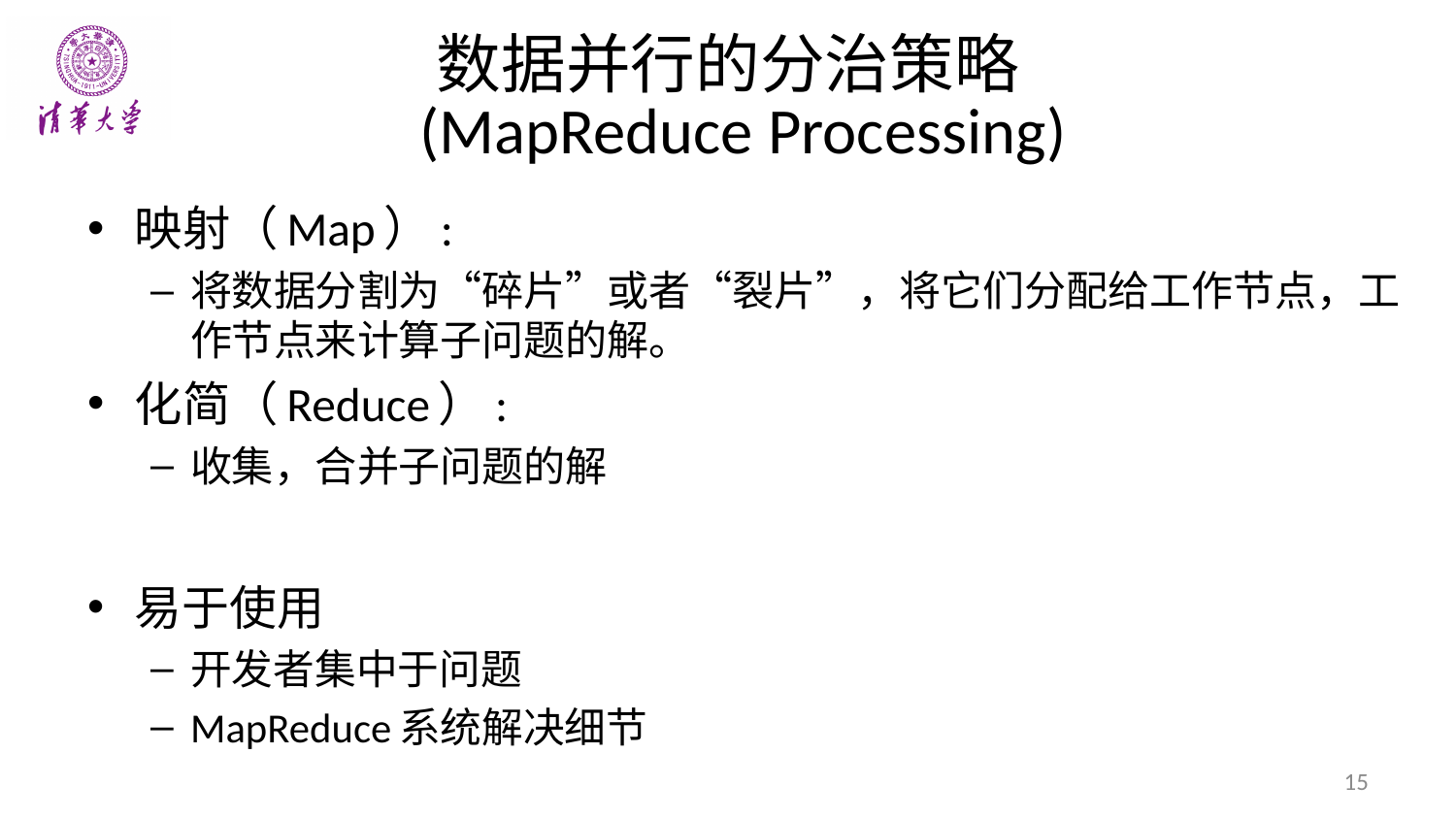

# 数据并行的分治策略 (MapReduce Processing)
映射（Map）:
将数据分割为“碎片”或者“裂片”，将它们分配给工作节点，工作节点来计算子问题的解。
化简（Reduce）:
收集，合并子问题的解

易于使用
开发者集中于问题
MapReduce系统解决细节
15